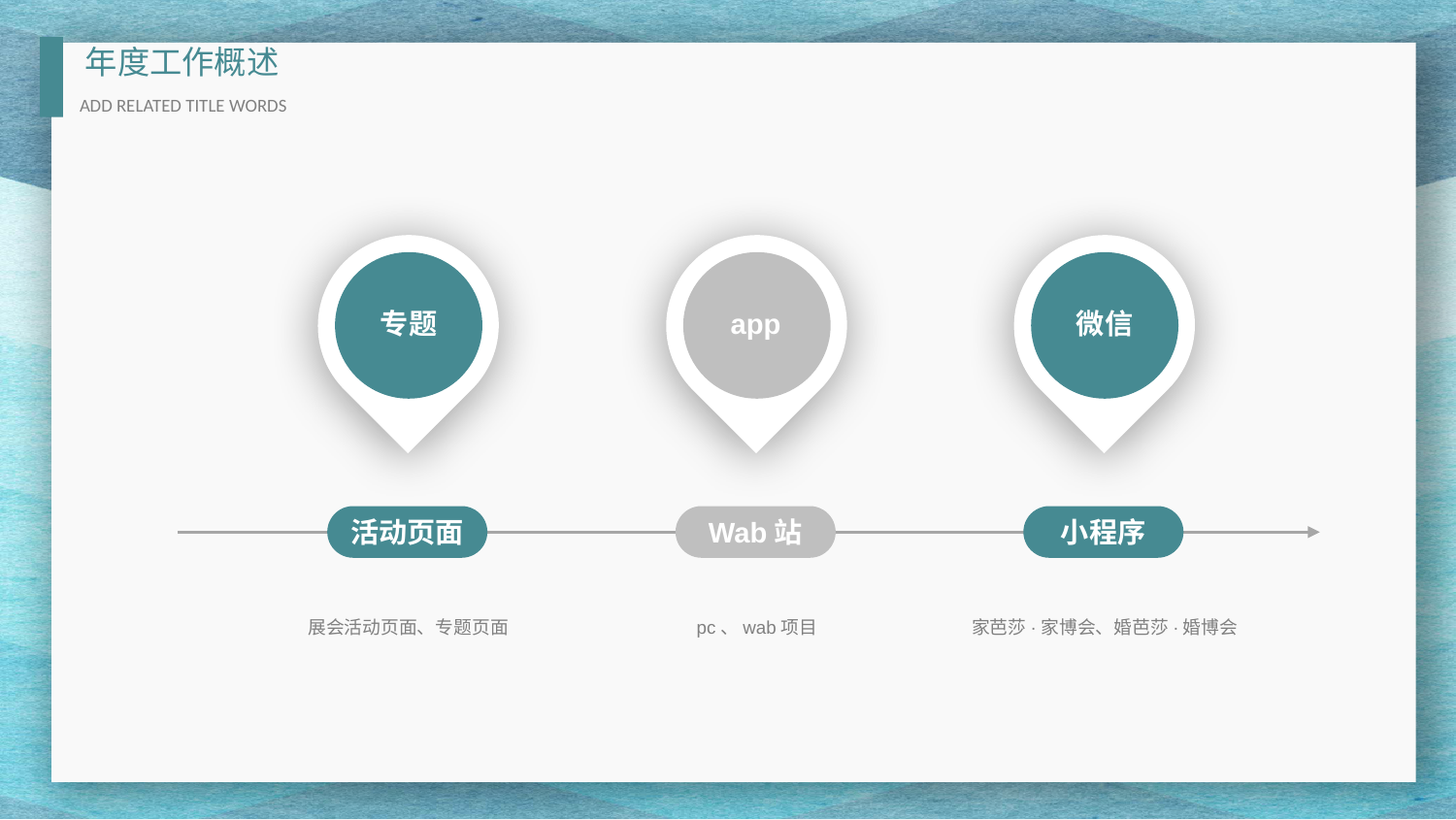

app
专题
微信
活动页面
Wab站
小程序
展会活动页面、专题页面
pc、wab项目
家芭莎·家博会、婚芭莎·婚博会